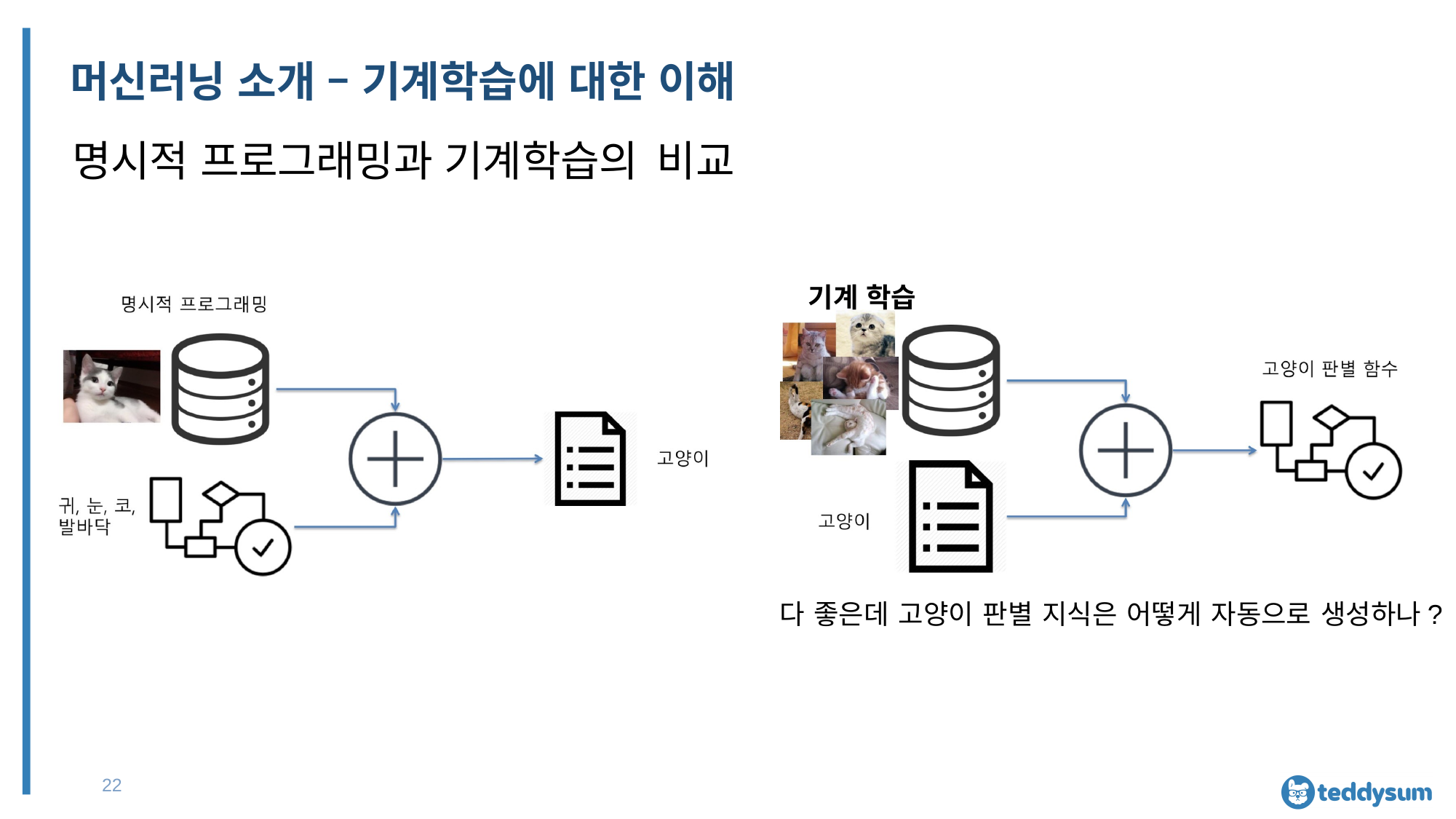

# 머신러닝 소개 – 기계학습에 대한 이해
명시적 프로그래밍과 기계학습의 비교
기계 학습

다 좋은데 고양이 판별 지식은 어떻게 자동으로 생성하나?
22